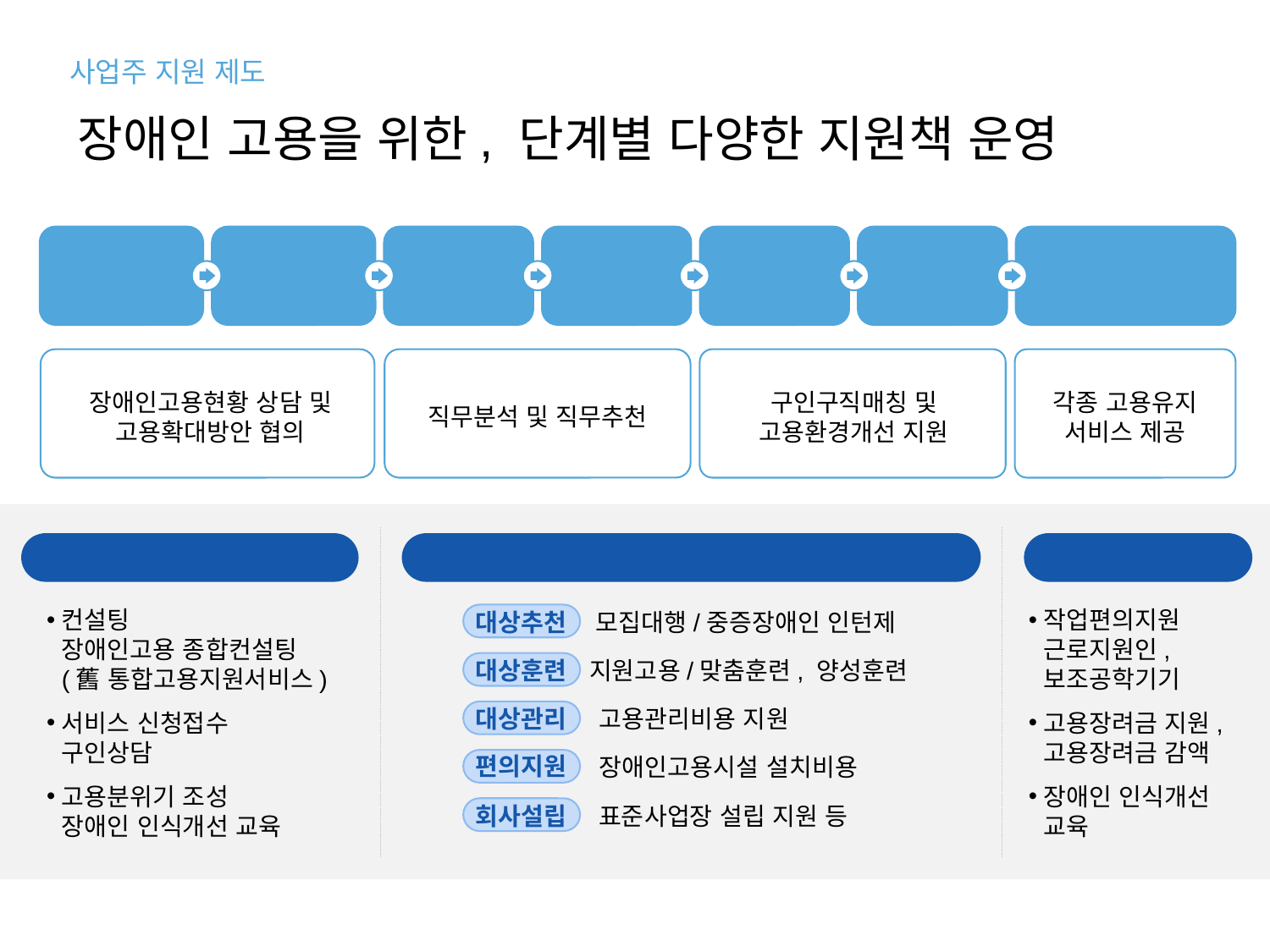

사업주 지원 제도
장애인 고용을 위한, 단계별 다양한 지원책 운영

구인
사업체
구인
상담
구인
신청
구인
홍보
대상
추천
전형
지원
고용관리
지원

장애인고용현황 상담 및
고용확대방안 협의
구인구직매칭 및
고용환경개선 지원
각종 고용유지
서비스 제공
직무분석 및 직무추천

사전 서비스
고용과정 서비스
사후 서비스
컨설팅
장애인고용 종합컨설팅
(舊 통합고용지원서비스)
서비스 신청접수
구인상담
고용분위기 조성
장애인 인식개선 교육
작업편의지원
근로지원인,
보조공학기기
고용장려금 지원,
고용장려금 감액
장애인 인식개선
교육
대상추천
모집대행/중증장애인 인턴제

지원고용/맞춤훈련, 양성훈련
대상훈련

대상관리
고용관리비용 지원

편의지원
장애인고용시설 설치비용

회사설립
표준사업장 설립 지원 등